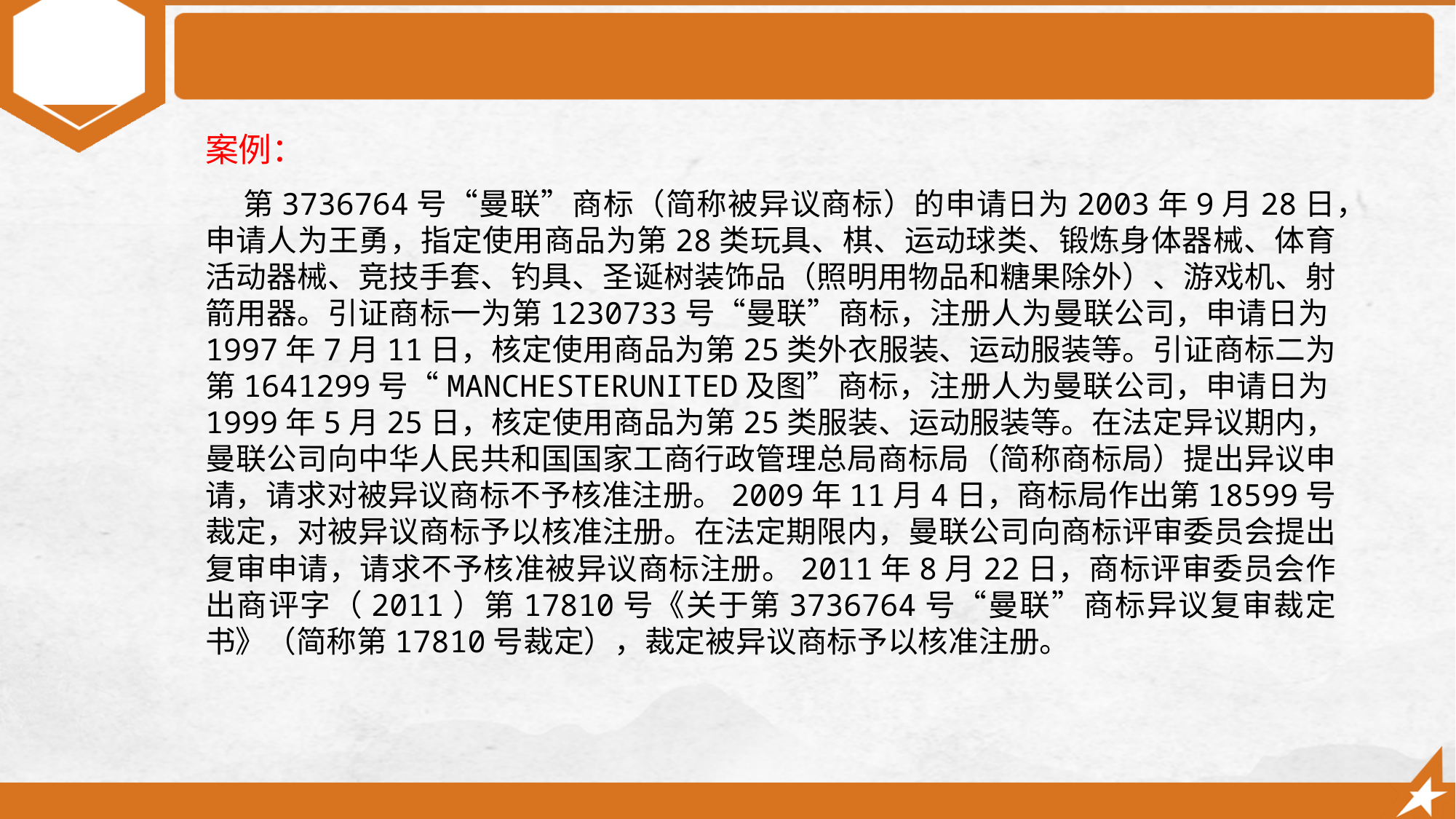

案例：
    第3736764号“曼联”商标（简称被异议商标）的申请日为2003年9月28日，申请人为王勇，指定使用商品为第28类玩具、棋、运动球类、锻炼身体器械、体育活动器械、竞技手套、钓具、圣诞树装饰品（照明用物品和糖果除外）、游戏机、射箭用器。引证商标一为第1230733号“曼联”商标，注册人为曼联公司，申请日为1997年7月11日，核定使用商品为第25类外衣服装、运动服装等。引证商标二为第1641299号“MANCHESTERUNITED及图”商标，注册人为曼联公司，申请日为1999年5月25日，核定使用商品为第25类服装、运动服装等。在法定异议期内，曼联公司向中华人民共和国国家工商行政管理总局商标局（简称商标局）提出异议申请，请求对被异议商标不予核准注册。2009年11月4日，商标局作出第18599号裁定，对被异议商标予以核准注册。在法定期限内，曼联公司向商标评审委员会提出复审申请，请求不予核准被异议商标注册。2011年8月22日，商标评审委员会作出商评字（2011）第17810号《关于第3736764号“曼联”商标异议复审裁定书》（简称第17810号裁定），裁定被异议商标予以核准注册。